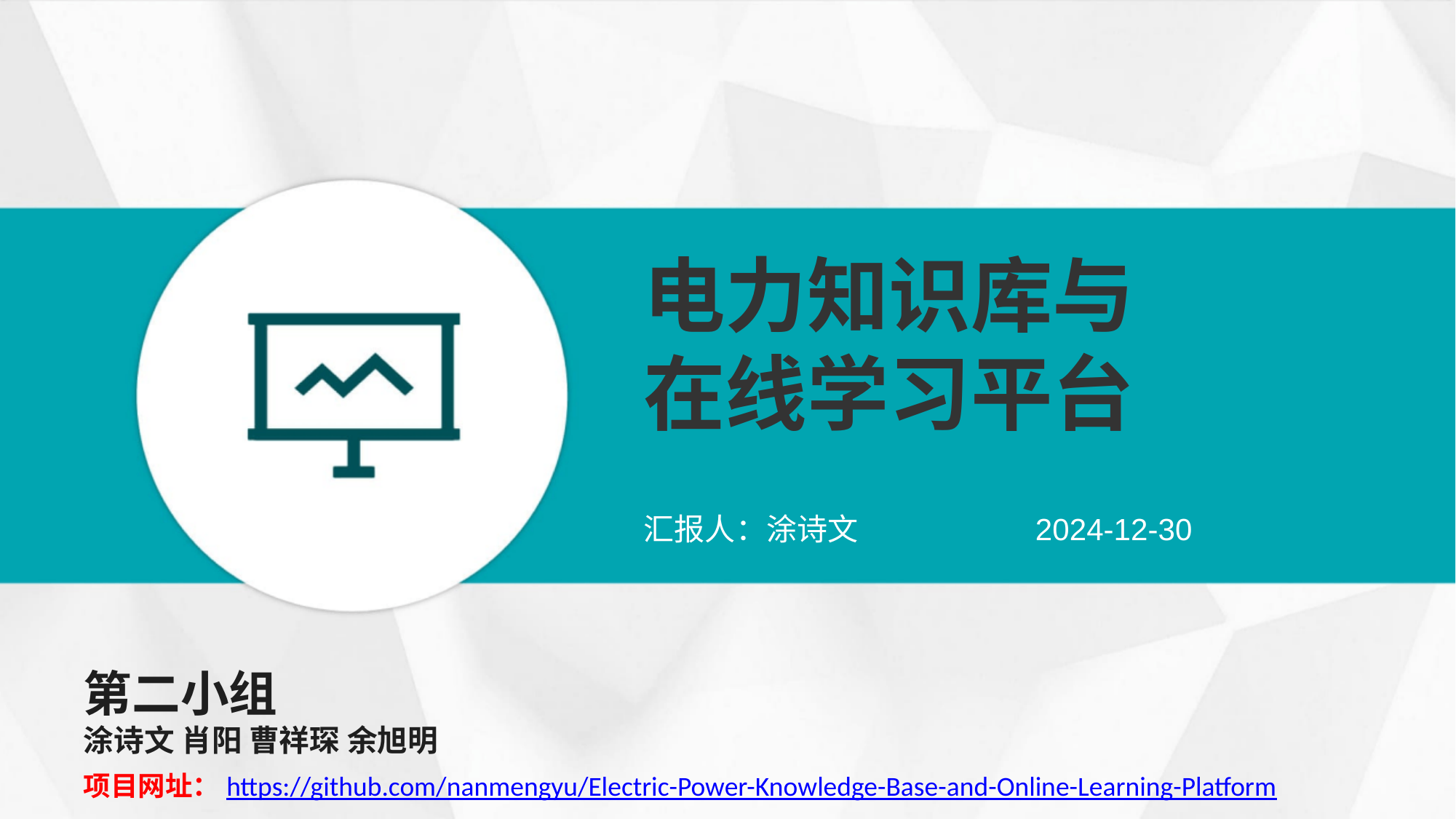

电力知识库与在线学习平台
汇报人：涂诗文
2024-12-30
第二小组
涂诗文 肖阳 曹祥琛 余旭明
项目网址：https://github.com/nanmengyu/Electric-Power-Knowledge-Base-and-Online-Learning-Platform